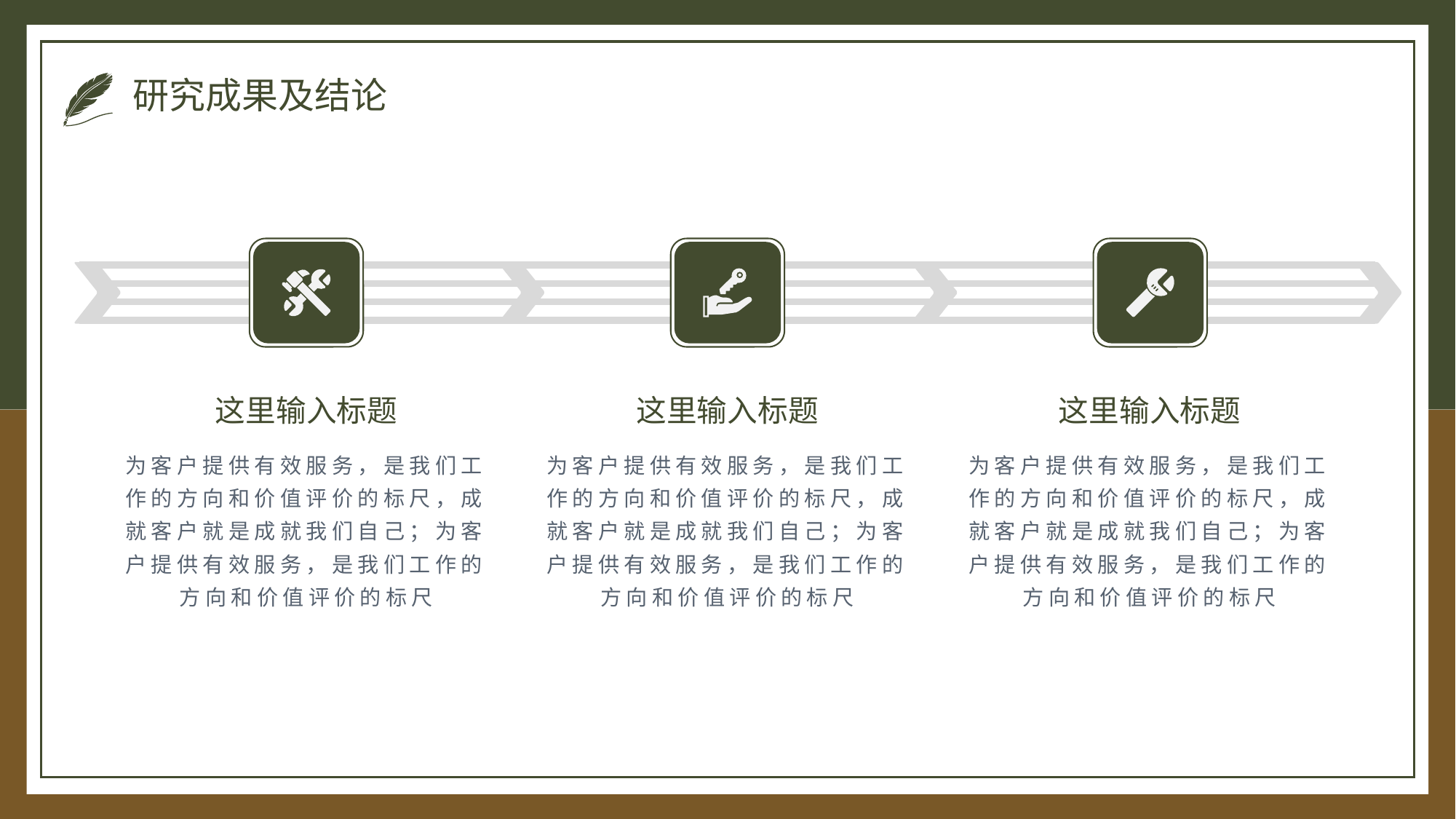

# 研究成果及结论

这里输入标题
为客户提供有效服务，是我们工作的方向和价值评价的标尺，成就客户就是成就我们自己；为客户提供有效服务，是我们工作的方向和价值评价的标尺
这里输入标题
为客户提供有效服务，是我们工作的方向和价值评价的标尺，成就客户就是成就我们自己；为客户提供有效服务，是我们工作的方向和价值评价的标尺
这里输入标题
为客户提供有效服务，是我们工作的方向和价值评价的标尺，成就客户就是成就我们自己；为客户提供有效服务，是我们工作的方向和价值评价的标尺